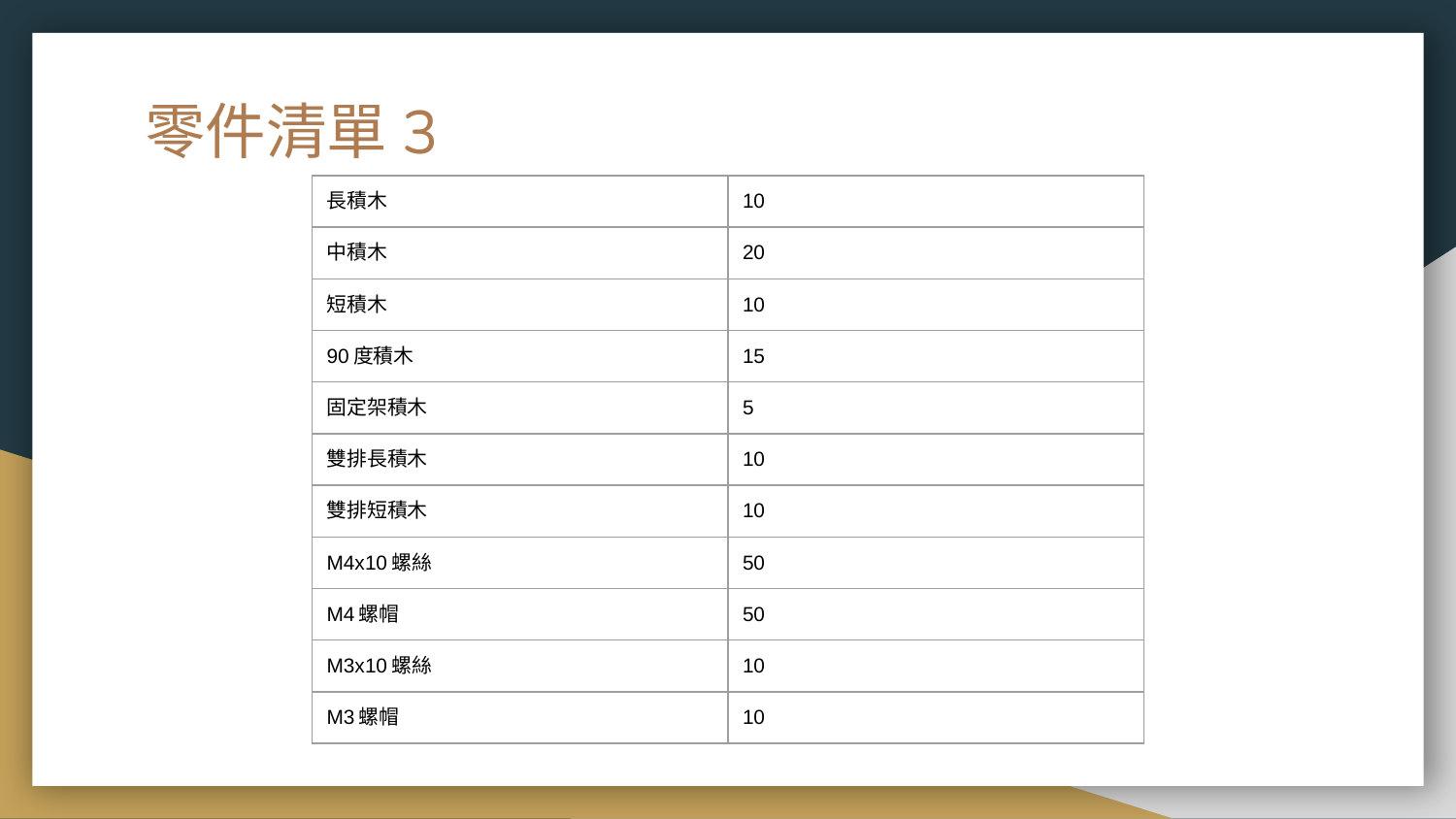

# 零件清單3
| 長積木 | 10 |
| --- | --- |
| 中積木 | 20 |
| 短積木 | 10 |
| 90度積木 | 15 |
| 固定架積木 | 5 |
| 雙排長積木 | 10 |
| 雙排短積木 | 10 |
| M4x10螺絲 | 50 |
| M4螺帽 | 50 |
| M3x10螺絲 | 10 |
| M3螺帽 | 10 |